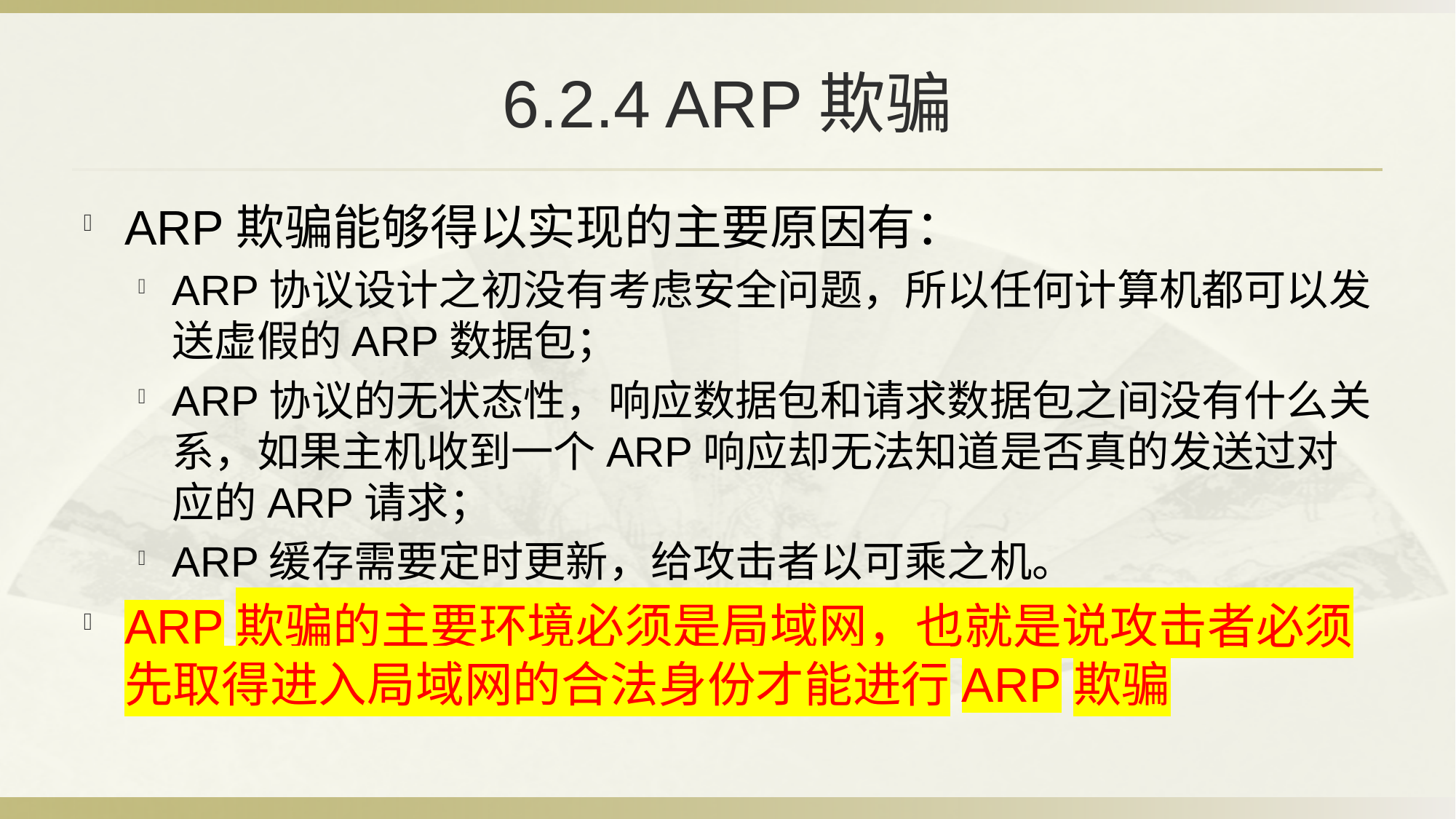

# 6.2.4 ARP欺骗
ARP欺骗能够得以实现的主要原因有：
ARP协议设计之初没有考虑安全问题，所以任何计算机都可以发送虚假的ARP数据包；
ARP协议的无状态性，响应数据包和请求数据包之间没有什么关系，如果主机收到一个ARP响应却无法知道是否真的发送过对应的ARP请求；
ARP缓存需要定时更新，给攻击者以可乘之机。
ARP欺骗的主要环境必须是局域网，也就是说攻击者必须先取得进入局域网的合法身份才能进行ARP欺骗